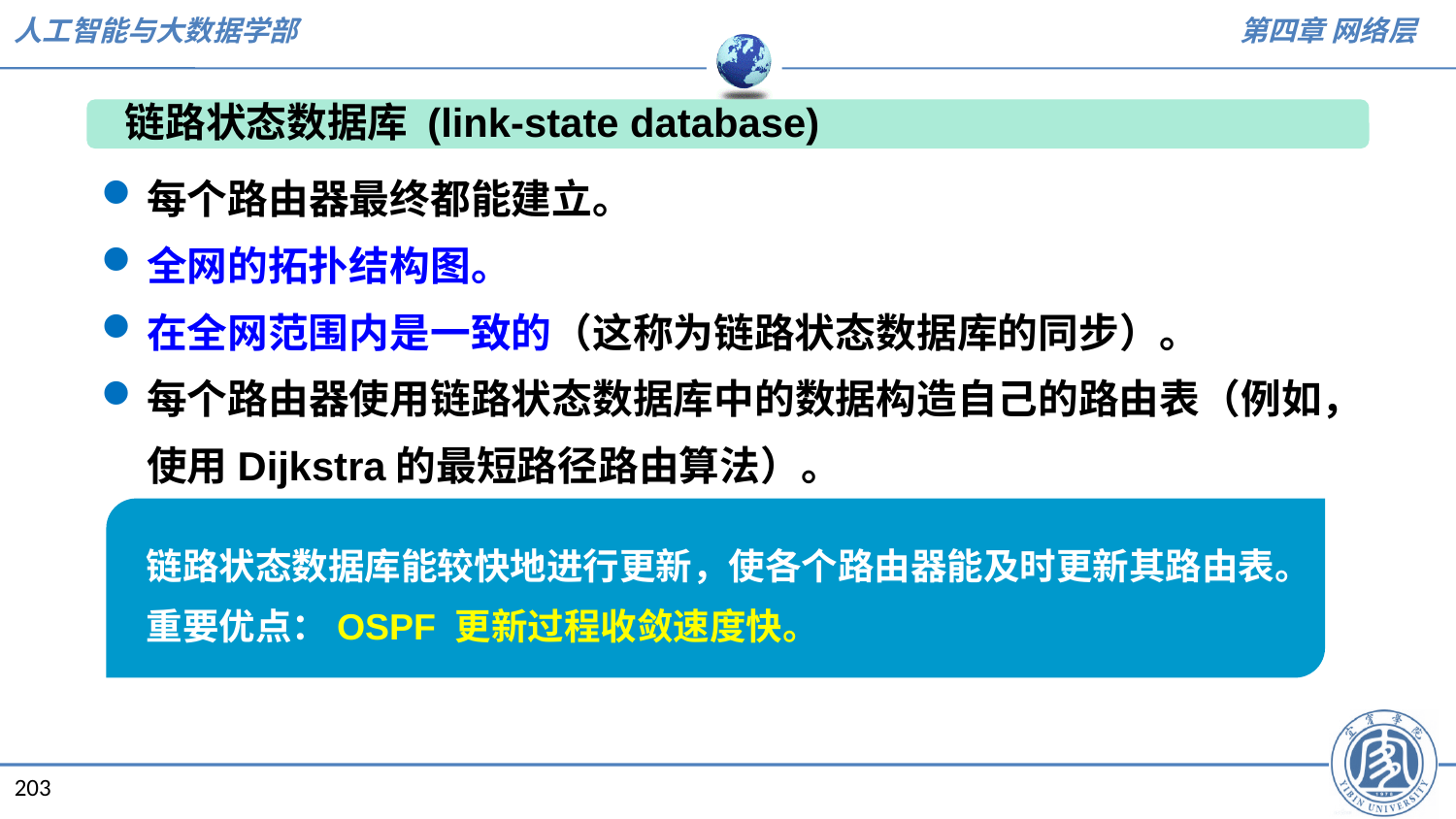

链路状态数据库 (link-state database)

每个路由器最终都能建立。
全网的拓扑结构图。
在全网范围内是一致的（这称为链路状态数据库的同步）。
每个路由器使用链路状态数据库中的数据构造自己的路由表（例如，使用Dijkstra的最短路径路由算法）。

链路状态数据库能较快地进行更新，使各个路由器能及时更新其路由表。
重要优点：OSPF 更新过程收敛速度快。
203